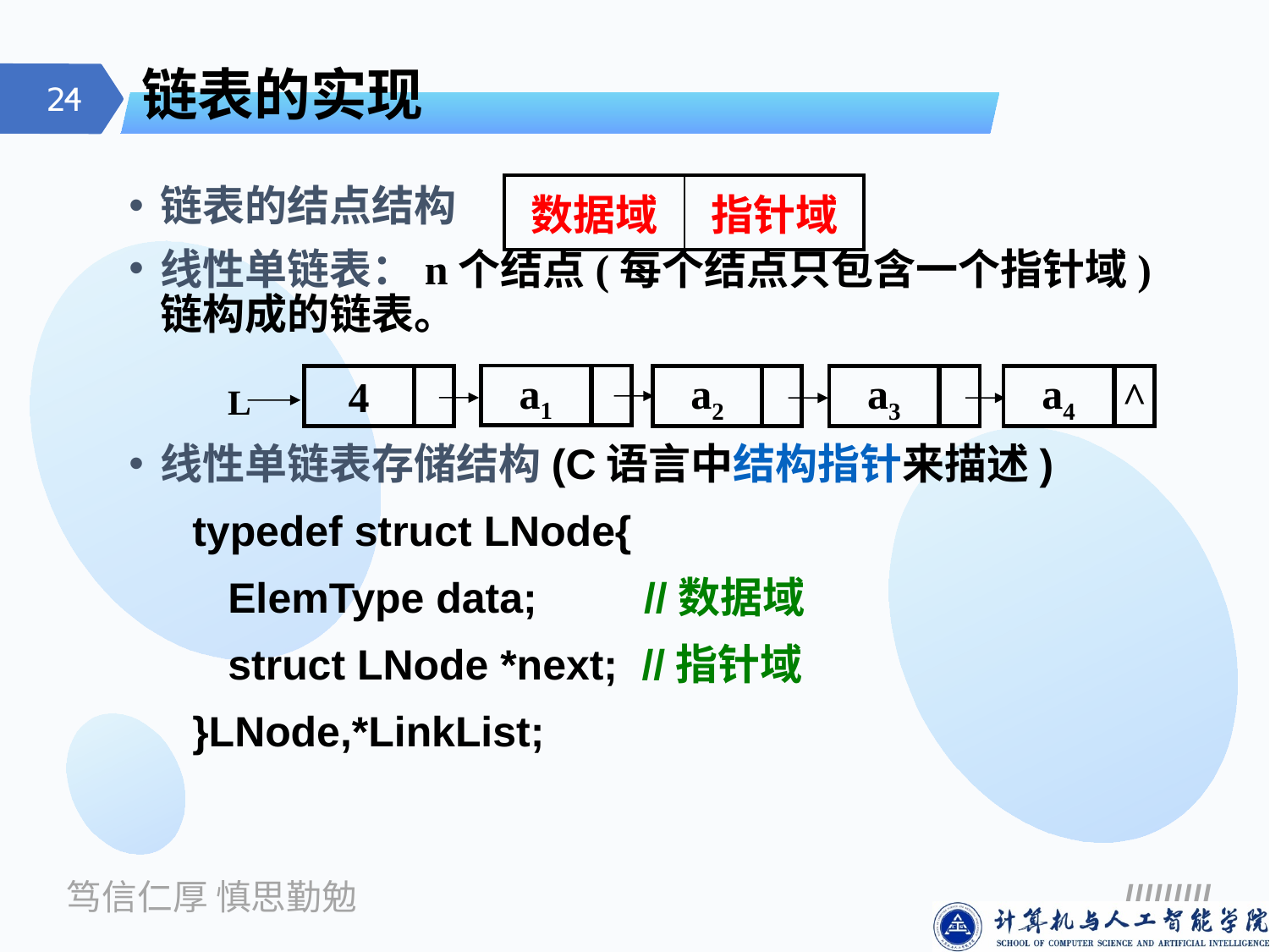

# 链表的实现
| 数据域 | 指针域 |
| --- | --- |
链表的结点结构
线性单链表：n个结点(每个结点只包含一个指针域)链构成的链表。

线性单链表存储结构(C语言中结构指针来描述)
typedef struct LNode{
   ElemType data;         //数据域
   struct LNode *next;  //指针域
}LNode,*LinkList;
a1

4

a4
^
a2

a3

L